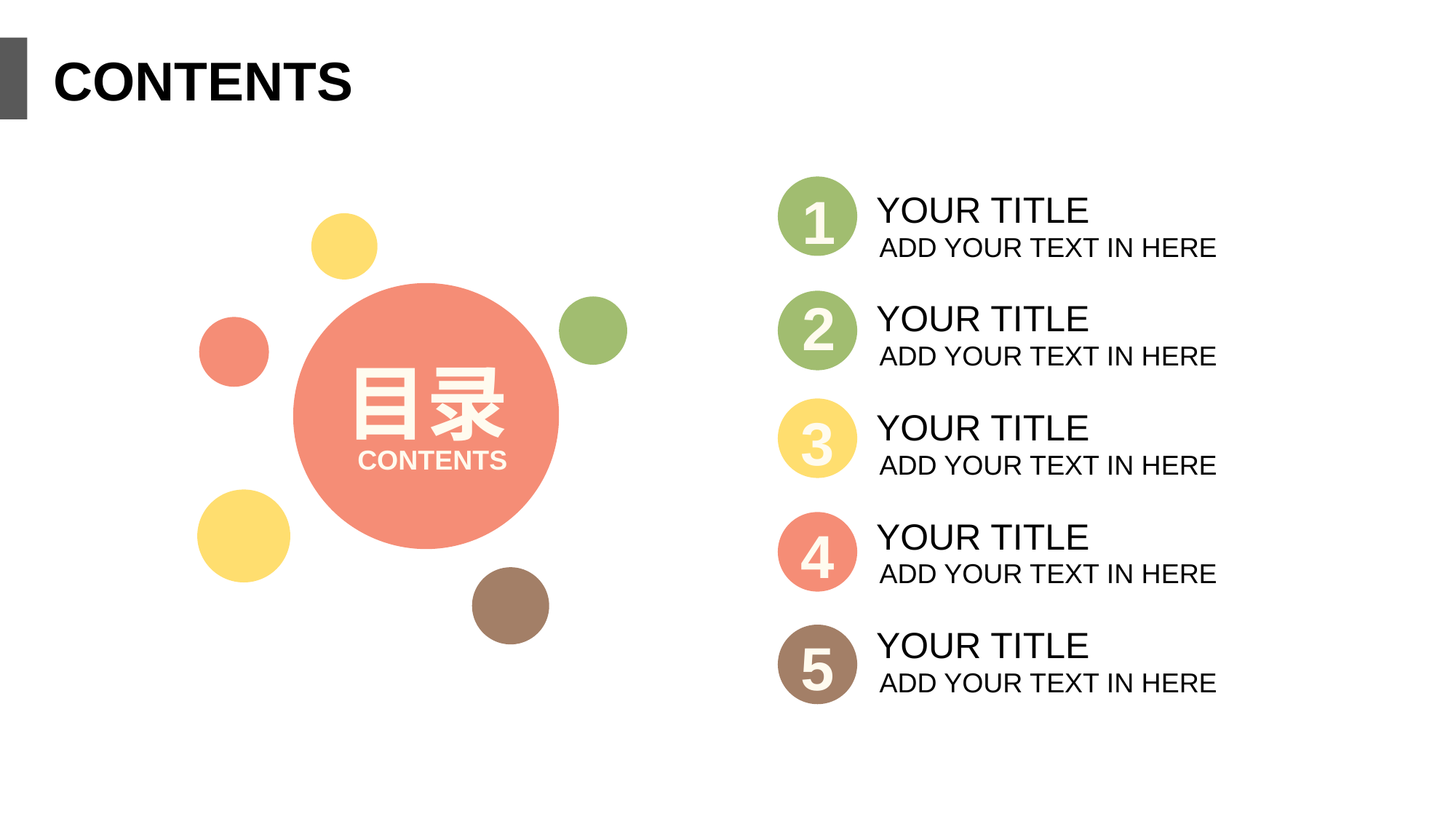

CONTENTS

1
YOUR TITLE
ADD YOUR TEXT IN HERE

目录
CONTENTS
2

YOUR TITLE
ADD YOUR TEXT IN HERE

3
YOUR TITLE
ADD YOUR TEXT IN HERE

YOUR TITLE
ADD YOUR TEXT IN HERE

4

YOUR TITLE
ADD YOUR TEXT IN HERE

5